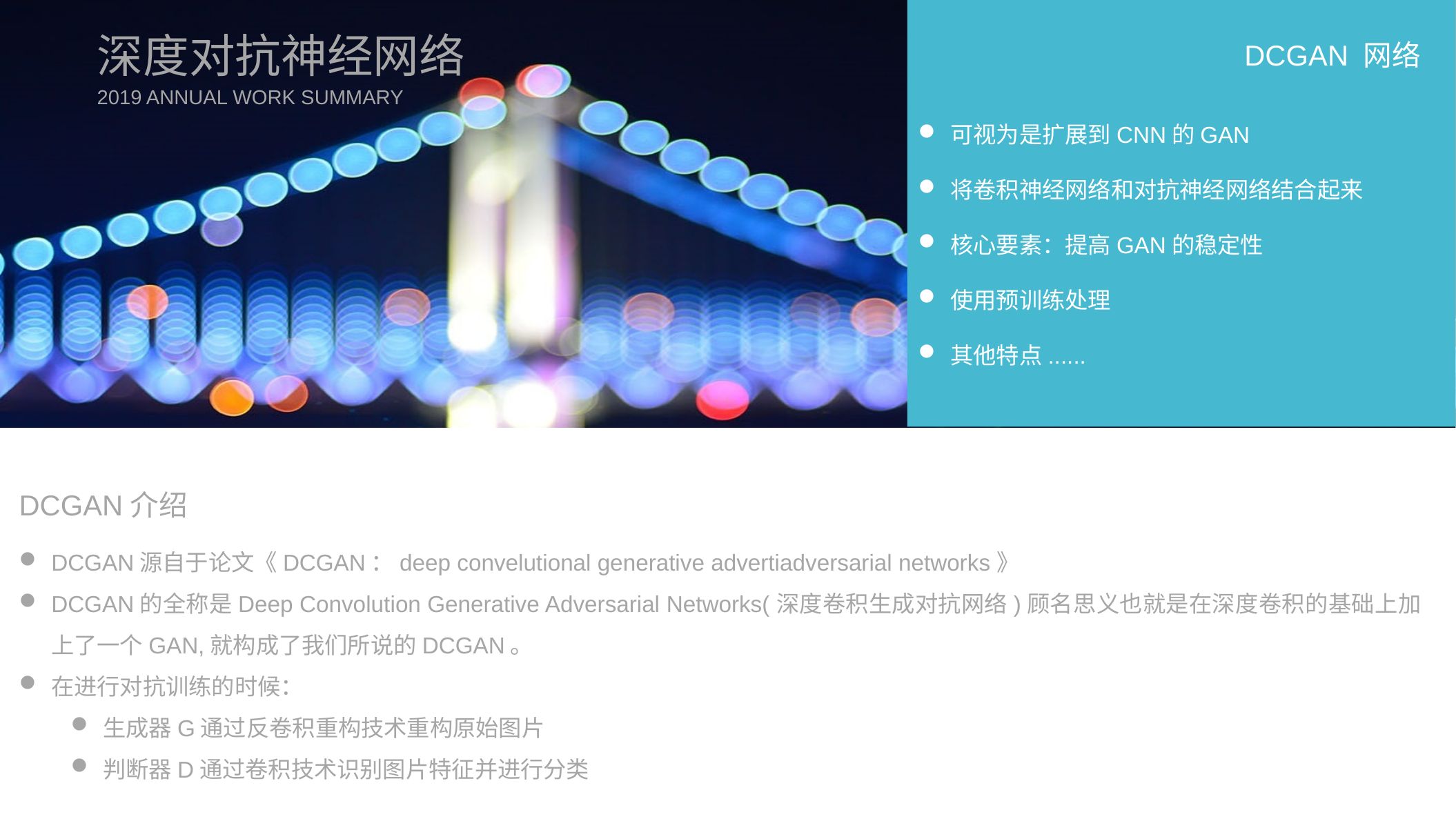

深度对抗神经网络
DCGAN 网络
2019 ANNUAL WORK SUMMARY
可视为是扩展到CNN的GAN
将卷积神经网络和对抗神经网络结合起来
核心要素：提高GAN的稳定性
使用预训练处理
其他特点......
DCGAN介绍
DCGAN源自于论文《DCGAN：deep convelutional generative advertiadversarial networks》
DCGAN的全称是Deep Convolution Generative Adversarial Networks(深度卷积生成对抗网络)顾名思义也就是在深度卷积的基础上加上了一个GAN,就构成了我们所说的DCGAN。
在进行对抗训练的时候：
生成器G通过反卷积重构技术重构原始图片
判断器D通过卷积技术识别图片特征并进行分类